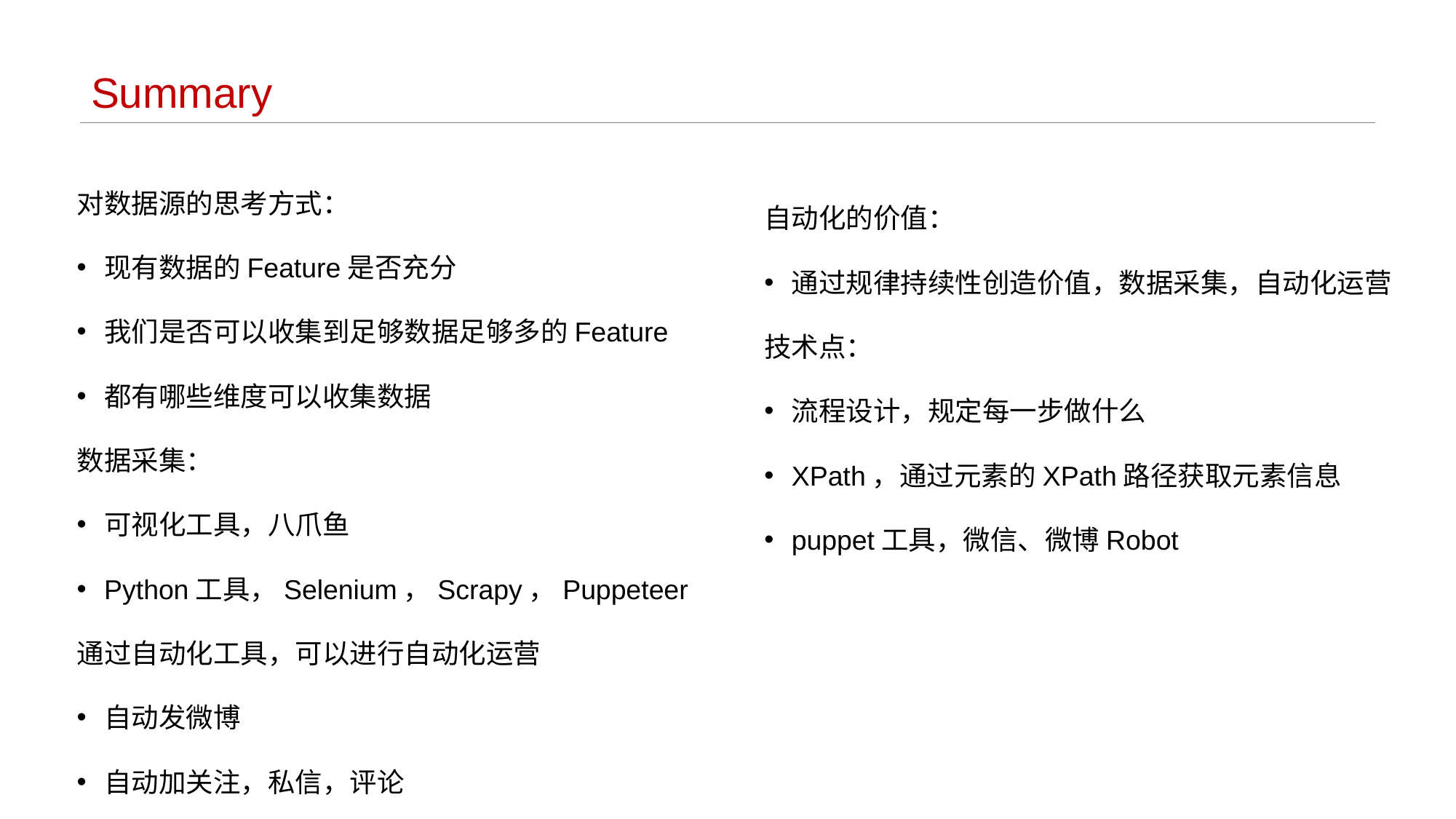

# Summary
对数据源的思考方式：
现有数据的Feature是否充分
我们是否可以收集到足够数据足够多的Feature
都有哪些维度可以收集数据
数据采集：
可视化工具，八爪鱼
Python工具，Selenium，Scrapy，Puppeteer
通过自动化工具，可以进行自动化运营
自动发微博
自动加关注，私信，评论

自动化的价值：
通过规律持续性创造价值，数据采集，自动化运营
技术点：
流程设计，规定每一步做什么
XPath，通过元素的XPath路径获取元素信息
puppet工具，微信、微博Robot